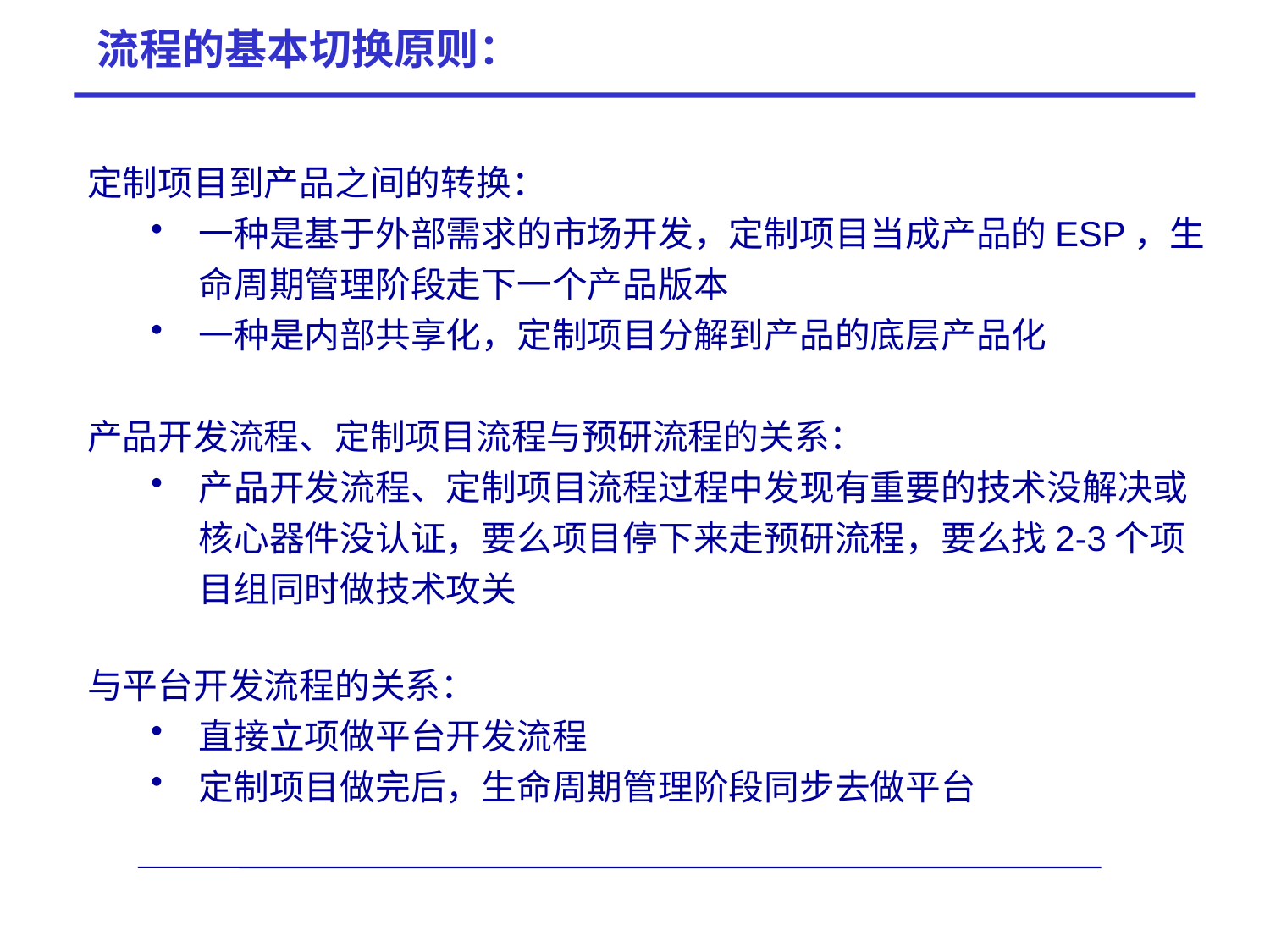

流程的基本切换原则：
定制项目到产品之间的转换：
一种是基于外部需求的市场开发，定制项目当成产品的ESP，生命周期管理阶段走下一个产品版本
一种是内部共享化，定制项目分解到产品的底层产品化

产品开发流程、定制项目流程与预研流程的关系：
产品开发流程、定制项目流程过程中发现有重要的技术没解决或核心器件没认证，要么项目停下来走预研流程，要么找2-3个项目组同时做技术攻关

与平台开发流程的关系：
直接立项做平台开发流程
定制项目做完后，生命周期管理阶段同步去做平台